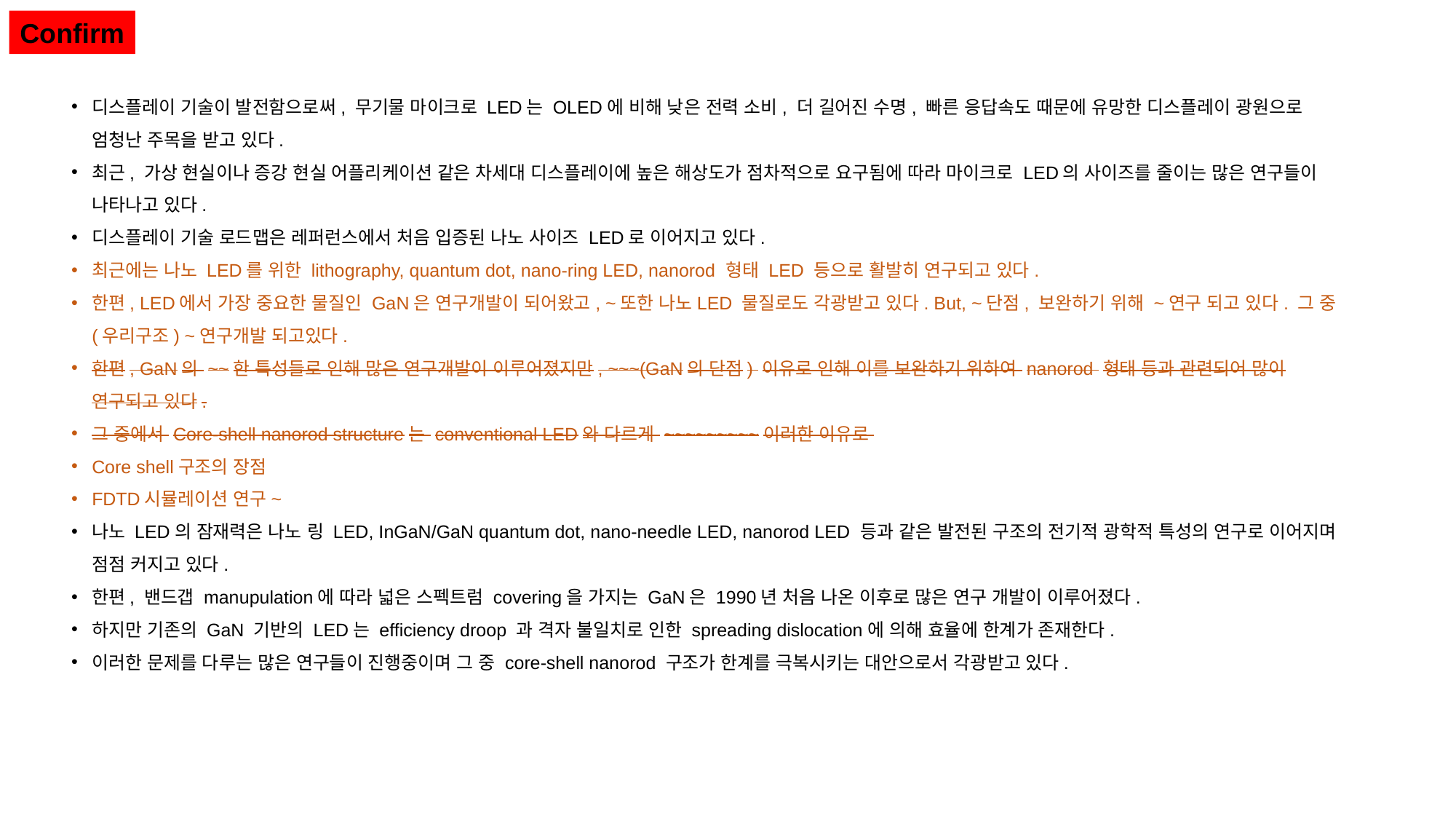

Confirm
디스플레이 기술이 발전함으로써, 무기물 마이크로 LED는 OLED에 비해 낮은 전력 소비, 더 길어진 수명, 빠른 응답속도 때문에 유망한 디스플레이 광원으로 엄청난 주목을 받고 있다.
최근, 가상 현실이나 증강 현실 어플리케이션 같은 차세대 디스플레이에 높은 해상도가 점차적으로 요구됨에 따라 마이크로 LED의 사이즈를 줄이는 많은 연구들이 나타나고 있다.
디스플레이 기술 로드맵은 레퍼런스에서 처음 입증된 나노 사이즈 LED로 이어지고 있다.
최근에는 나노 LED를 위한 lithography, quantum dot, nano-ring LED, nanorod 형태 LED 등으로 활발히 연구되고 있다.
한편, LED에서 가장 중요한 물질인 GaN은 연구개발이 되어왔고, ~또한 나노LED 물질로도 각광받고 있다. But, ~단점, 보완하기 위해 ~연구 되고 있다. 그 중 (우리구조) ~연구개발 되고있다.
한편, GaN의 ~~한 특성들로 인해 많은 연구개발이 이루어졌지만, ~~~(GaN의 단점) 이유로 인해 이를 보완하기 위하여 nanorod 형태 등과 관련되어 많이 연구되고 있다.
그 중에서 Core-shell nanorod structure는 conventional LED와 다르게 ~~~~~~~~~이러한 이유로
Core shell구조의 장점
FDTD시뮬레이션 연구~
나노 LED의 잠재력은 나노 링 LED, InGaN/GaN quantum dot, nano-needle LED, nanorod LED 등과 같은 발전된 구조의 전기적 광학적 특성의 연구로 이어지며 점점 커지고 있다.
한편, 밴드갭 manupulation에 따라 넓은 스펙트럼 covering을 가지는 GaN은 1990년 처음 나온 이후로 많은 연구 개발이 이루어졌다.
하지만 기존의 GaN 기반의 LED는 efficiency droop 과 격자 불일치로 인한 spreading dislocation에 의해 효율에 한계가 존재한다.
이러한 문제를 다루는 많은 연구들이 진행중이며 그 중 core-shell nanorod 구조가 한계를 극복시키는 대안으로서 각광받고 있다.